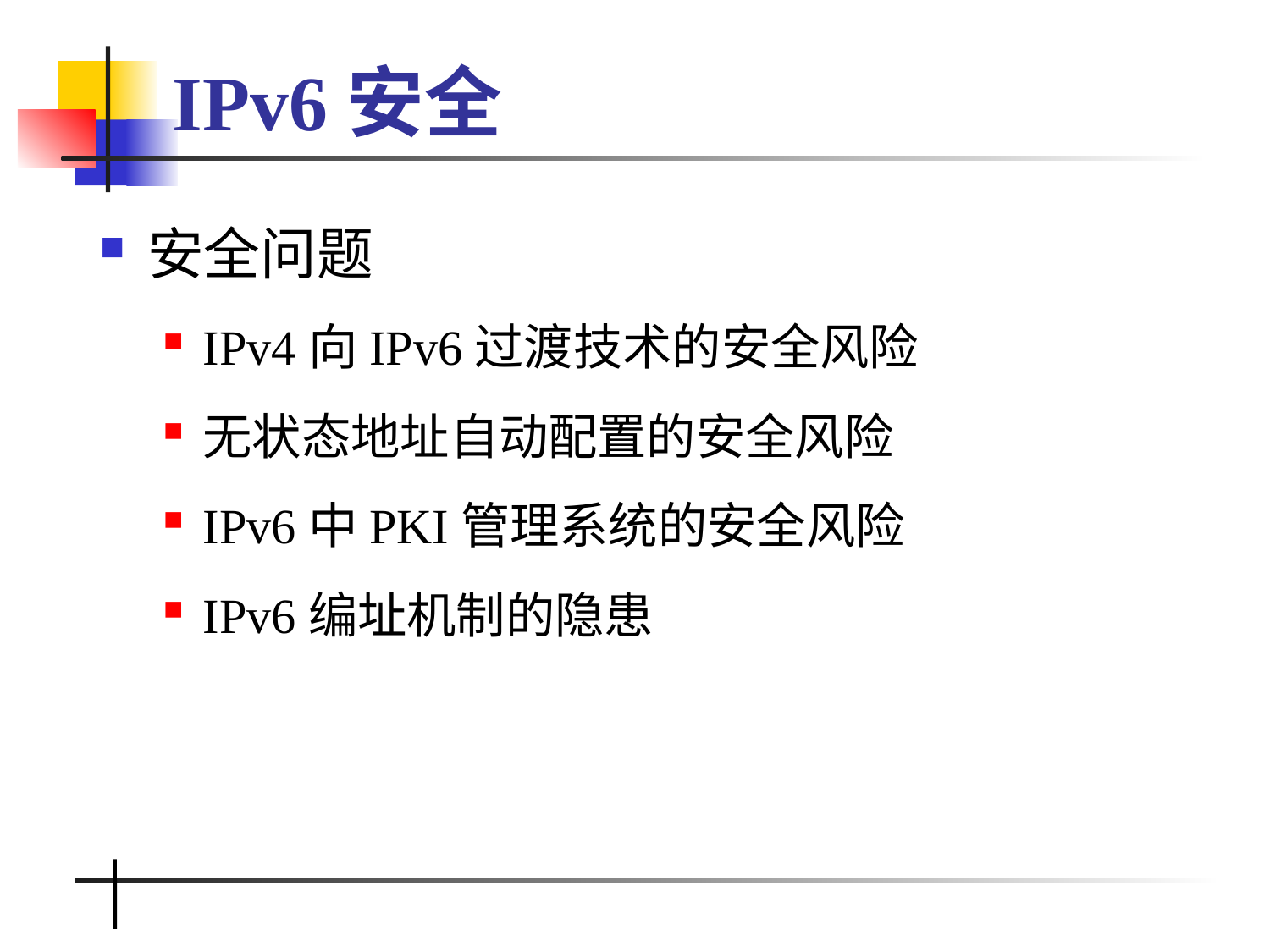

# IPv6安全
安全问题
IPv4向IPv6过渡技术的安全风险
无状态地址自动配置的安全风险
IPv6中PKI管理系统的安全风险
IPv6编址机制的隐患